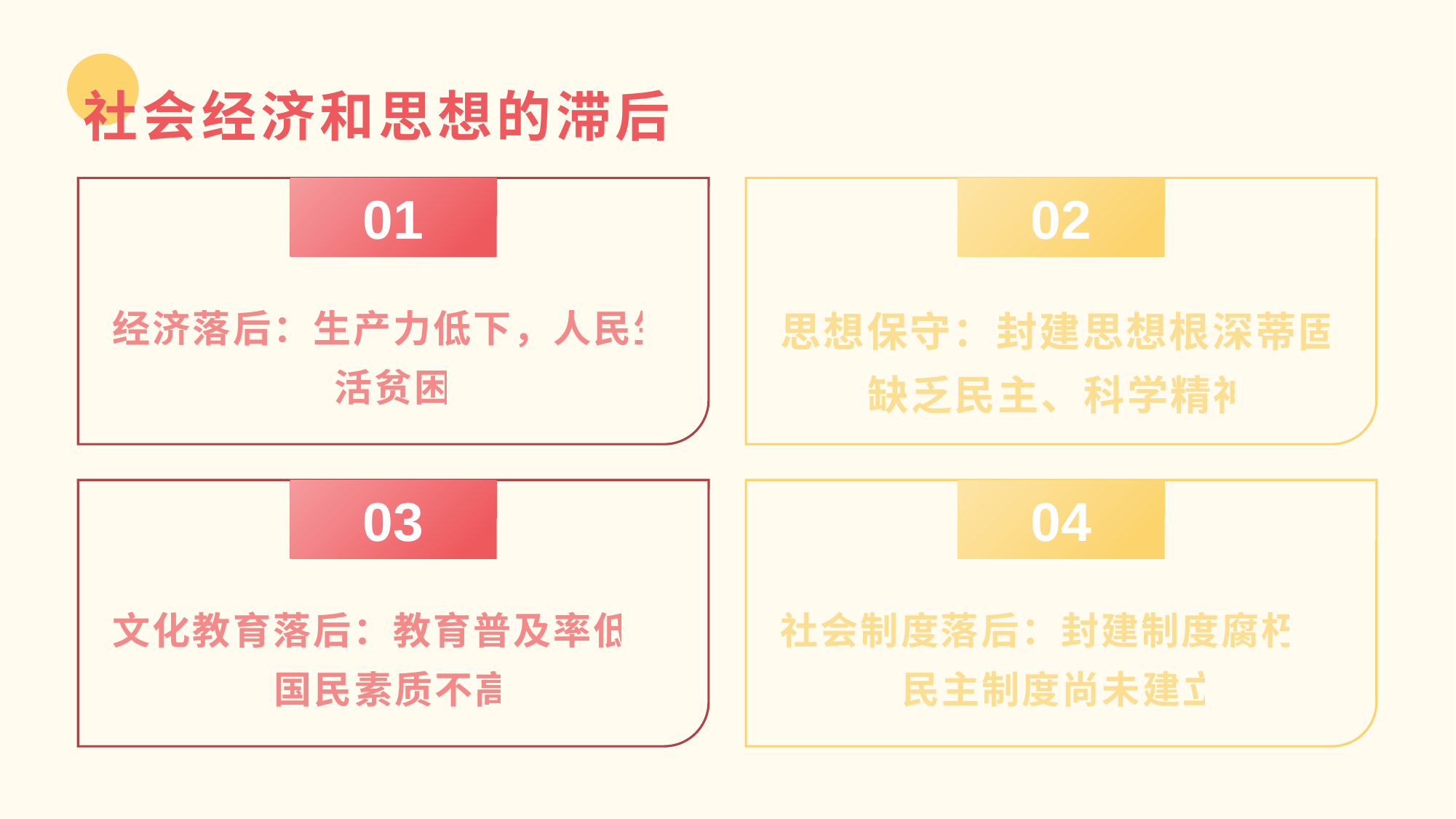

社会经济和思想的滞后

01

02
经济落后：生产力低下，人民生活贫困
思想保守：封建思想根深蒂固，缺乏民主、科学精神

03

04
文化教育落后：教育普及率低，国民素质不高
社会制度落后：封建制度腐朽，民主制度尚未建立